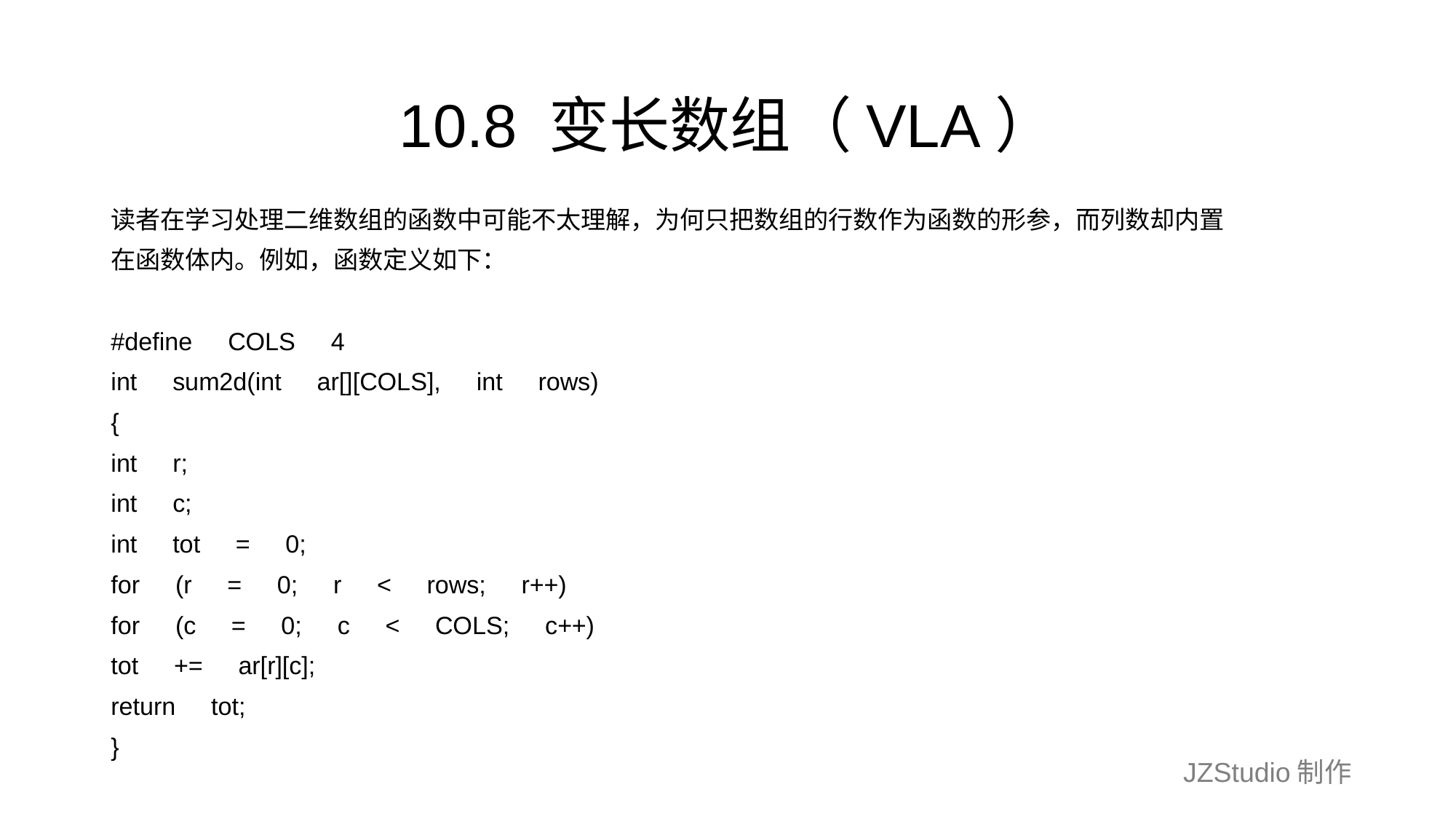

# 10.8 变长数组（VLA）
读者在学习处理二维数组的函数中可能不太理解，为何只把数组的行数作为函数的形参，而列数却内置
在函数体内。例如，函数定义如下：

#define　COLS　4
int　sum2d(int　ar[][COLS],　int　rows)
{
int　r;
int　c;
int　tot　=　0;
for　(r　=　0;　r　<　rows;　r++)
for　(c　=　0;　c　<　COLS;　c++)
tot　+=　ar[r][c];
return　tot;
}